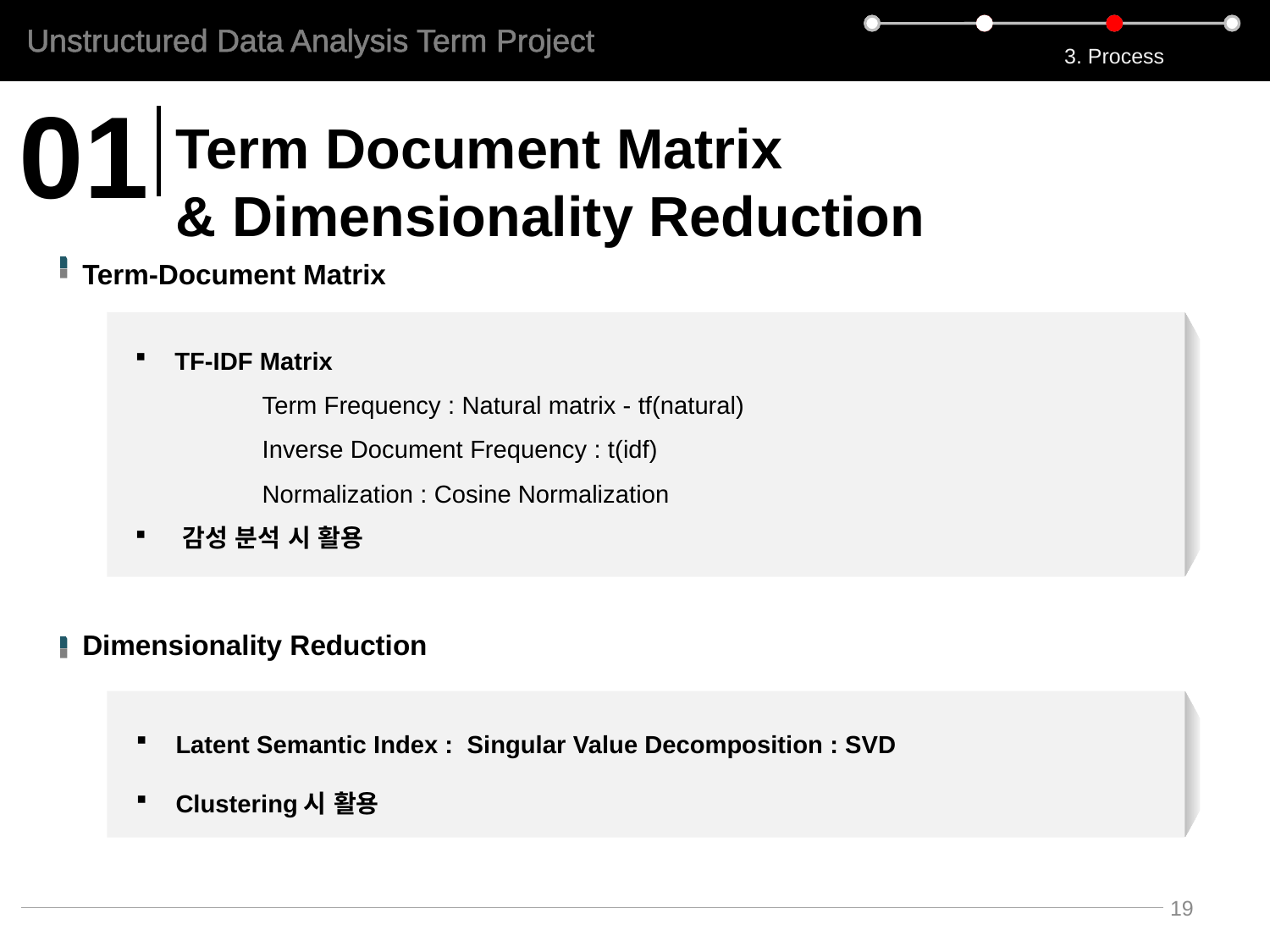

Unstructured Data Analysis Term Project

3. Process
01
Term Document Matrix
& Dimensionality Reduction

Term-Document Matrix

TF-IDF Matrix
 	Term Frequency : Natural matrix - tf(natural)
	Inverse Document Frequency : t(idf)
	Normalization : Cosine Normalization
감성 분석 시 활용
Dimensionality Reduction

Latent Semantic Index :  Singular Value Decomposition : SVD
Clustering시 활용
19